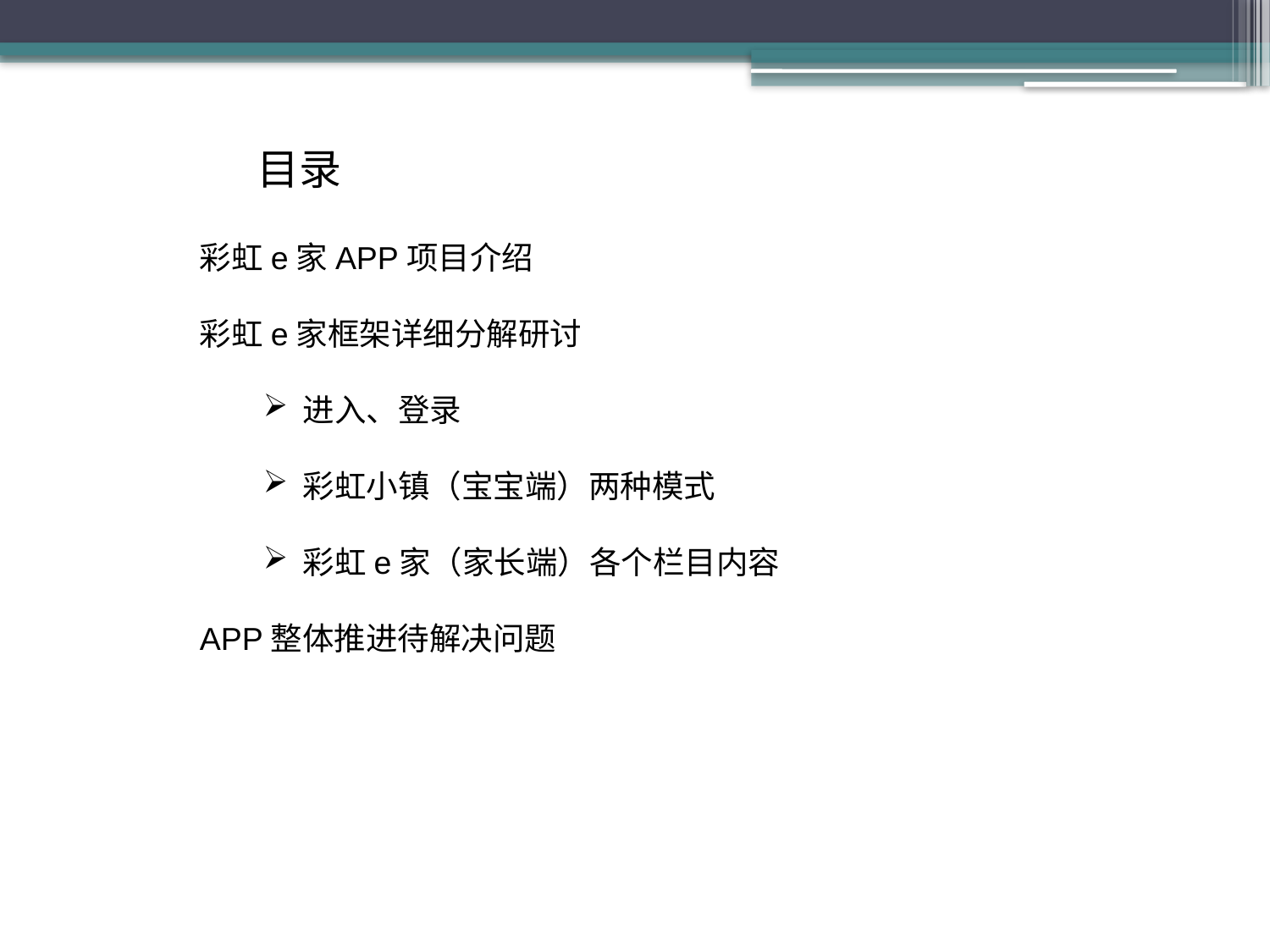

目录
彩虹e家APP项目介绍
彩虹e家框架详细分解研讨
进入、登录
彩虹小镇（宝宝端）两种模式
彩虹e家（家长端）各个栏目内容
APP整体推进待解决问题